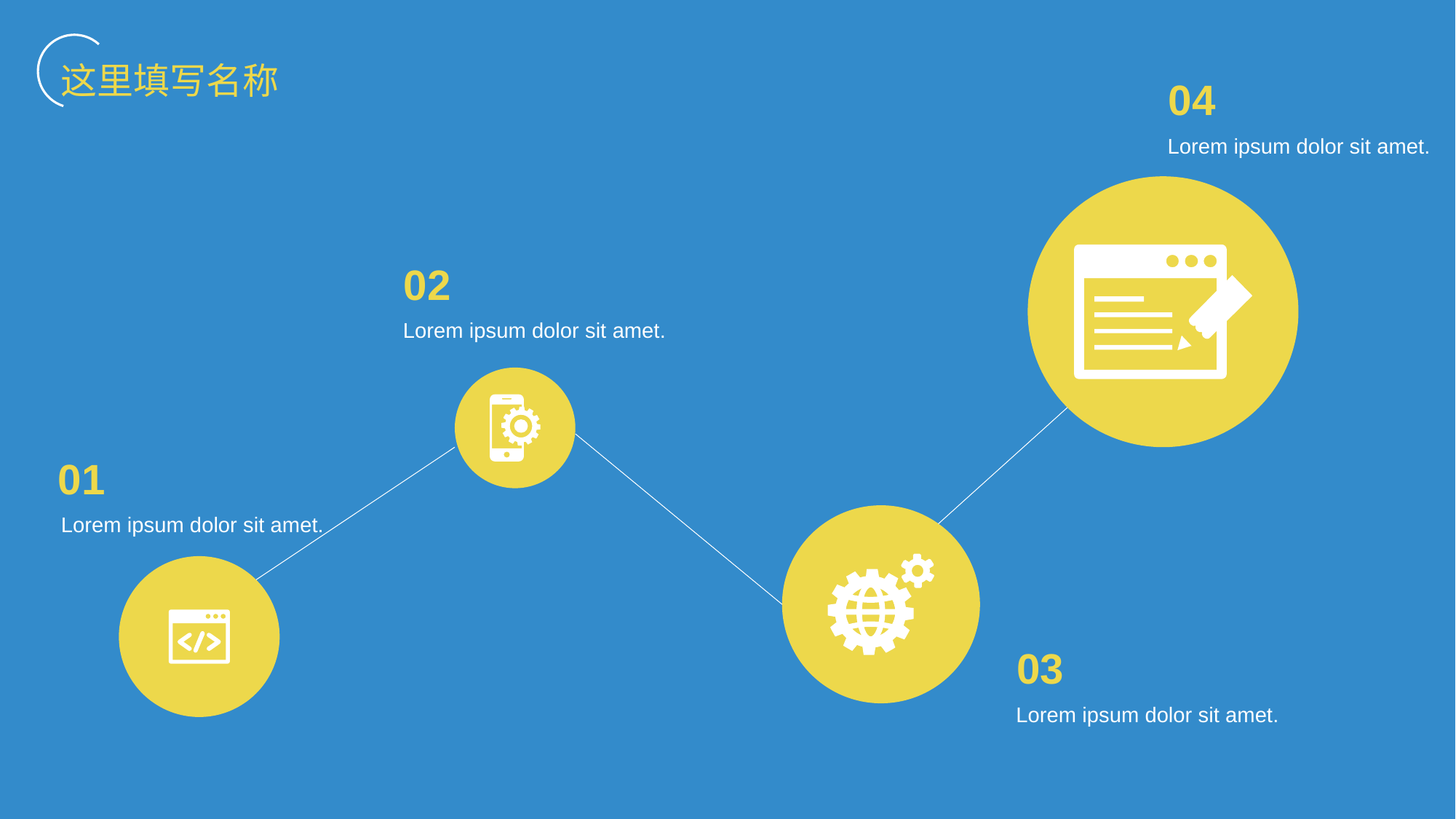

这里填写名称
04
Lorem ipsum dolor sit amet.

02
Lorem ipsum dolor sit amet.

01
Lorem ipsum dolor sit amet.

03
Lorem ipsum dolor sit amet.